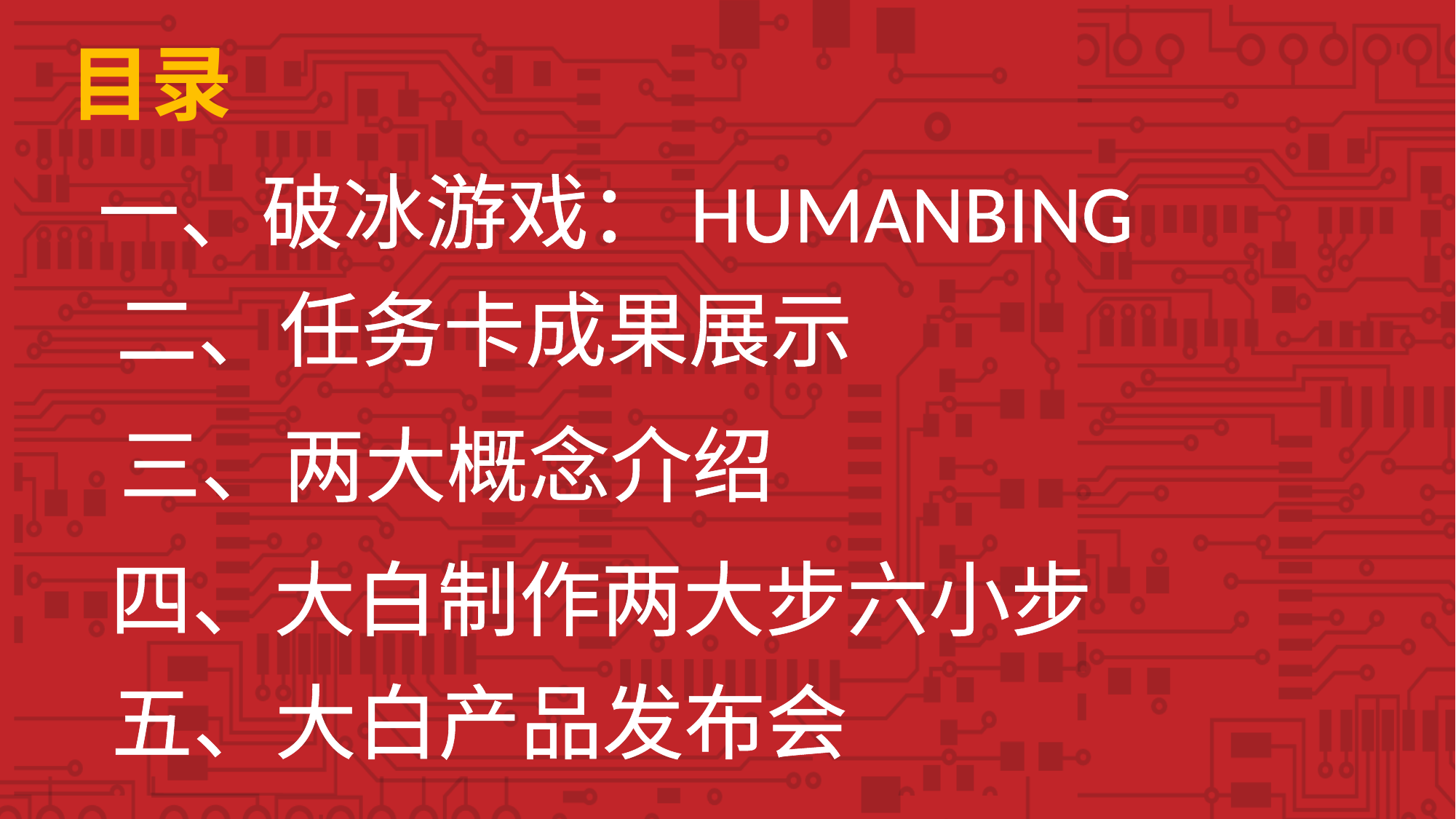

目录
一、破冰游戏：HUMANBING
二、任务卡成果展示
三、两大概念介绍
四、大白制作两大步六小步
五、大白产品发布会